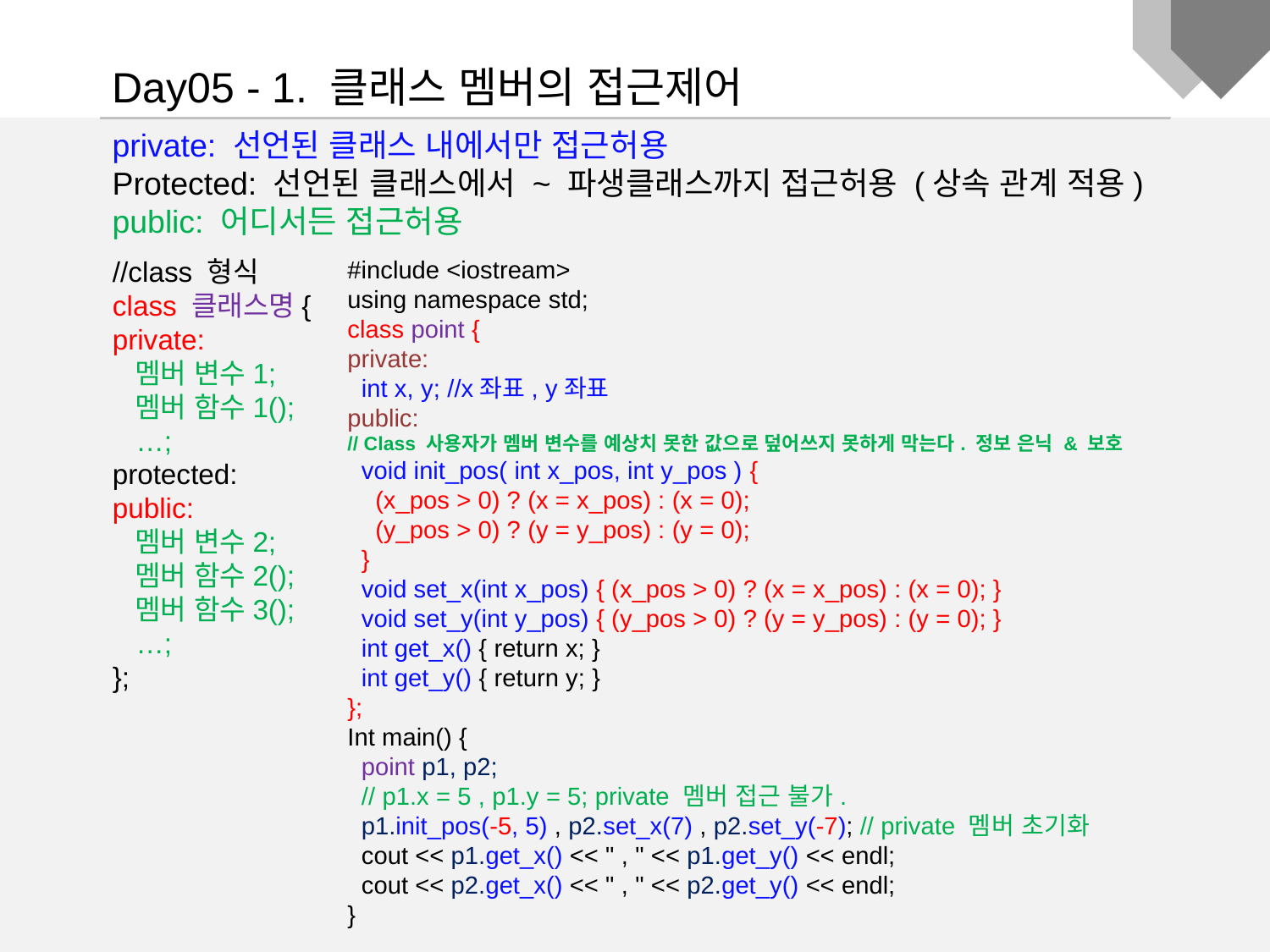

Day05 - 1. 클래스 멤버의 접근제어
private: 선언된 클래스 내에서만 접근허용
Protected: 선언된 클래스에서 ~ 파생클래스까지 접근허용 (상속 관계 적용)
public: 어디서든 접근허용
//class 형식
class 클래스명{
private:
  멤버 변수1;
  멤버 함수1();
   …;
protected:
public:
  멤버 변수2;
  멤버 함수2();
  멤버 함수3();
   …;
};
#include <iostream>
using namespace std;
class point {
private:
  int x, y; //x좌표, y좌표
public:
// Class 사용자가 멤버 변수를 예상치 못한 값으로 덮어쓰지 못하게 막는다. 정보 은닉 & 보호
  void init_pos( int x_pos, int y_pos ) {
    (x_pos > 0) ? (x = x_pos) : (x = 0);
    (y_pos > 0) ? (y = y_pos) : (y = 0);
  }
  void set_x(int x_pos) { (x_pos > 0) ? (x = x_pos) : (x = 0); }
  void set_y(int y_pos) { (y_pos > 0) ? (y = y_pos) : (y = 0); }
  int get_x() { return x; }
  int get_y() { return y; }
};
Int main() {
  point p1, p2;
  // p1.x = 5 , p1.y = 5; private 멤버 접근 불가.
  p1.init_pos(-5, 5) , p2.set_x(7) , p2.set_y(-7); // private 멤버 초기화
  cout << p1.get_x() << " , " << p1.get_y() << endl;
  cout << p2.get_x() << " , " << p2.get_y() << endl;
}